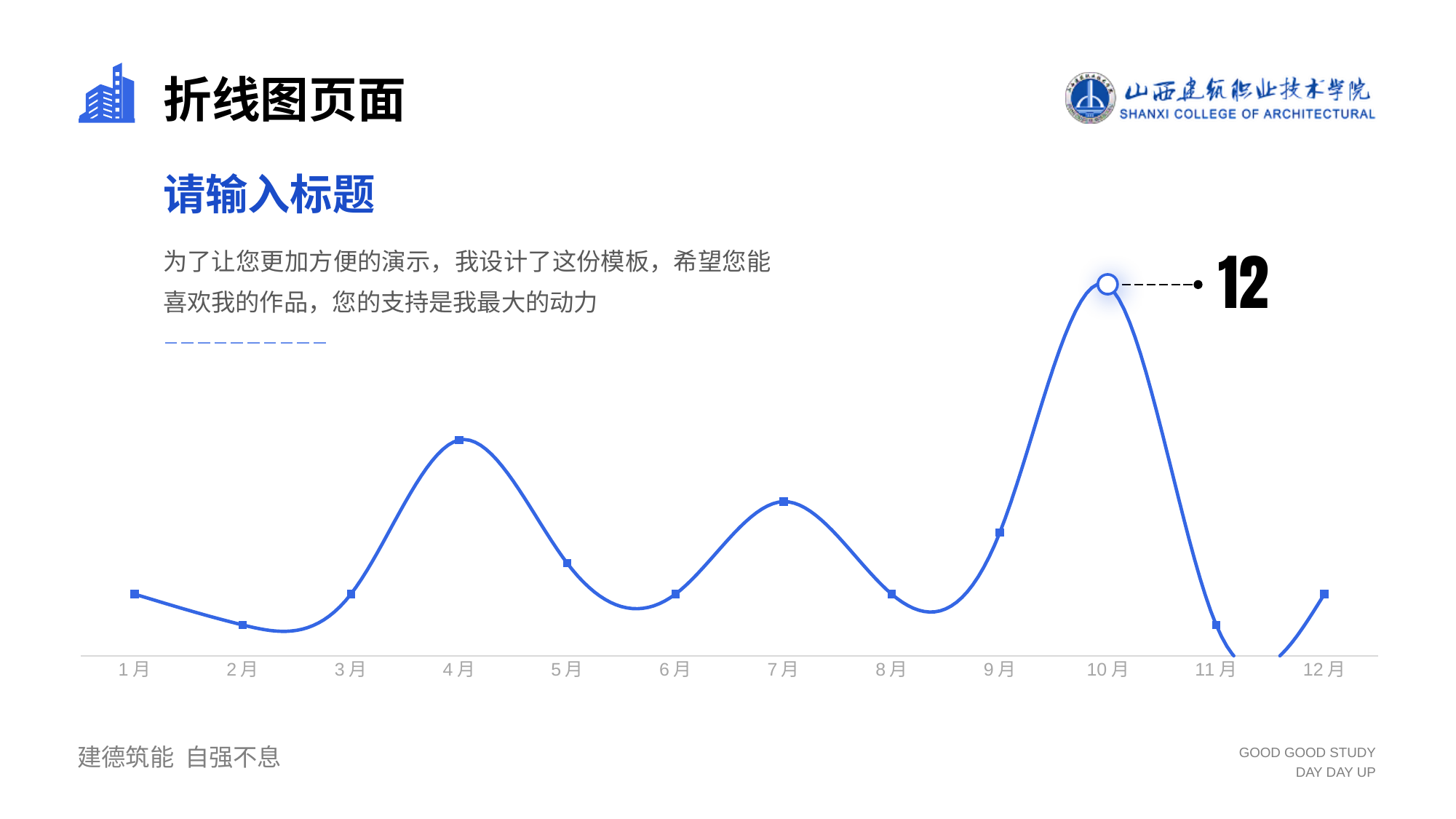

# 折线图页面
请输入标题

### Chart

| Category | 系列 1 |
|---|---|
| 1月 | 2.0 |
| 2月 | 1.0 |
| 3月 | 2.0 |
| 4月 | 7.0 |
| 5月 | 3.0 |
| 6月 | 2.0 |
| 7月 | 5.0 |
| 8月 | 2.0 |
| 9月 | 4.0 |
| 10月 | 12.0 |
| 11月 | 1.0 |
| 12月 | 2.0 |
为了让您更加方便的演示，我设计了这份模板，希望您能喜欢我的作品，您的支持是我最大的动力
12

图中的折线图平滑效果：
鼠标选中图表中的折线，右键弹出设置窗格，点击设置数据序列格式，
在形状选项中，线条最下方勾选平滑线即可